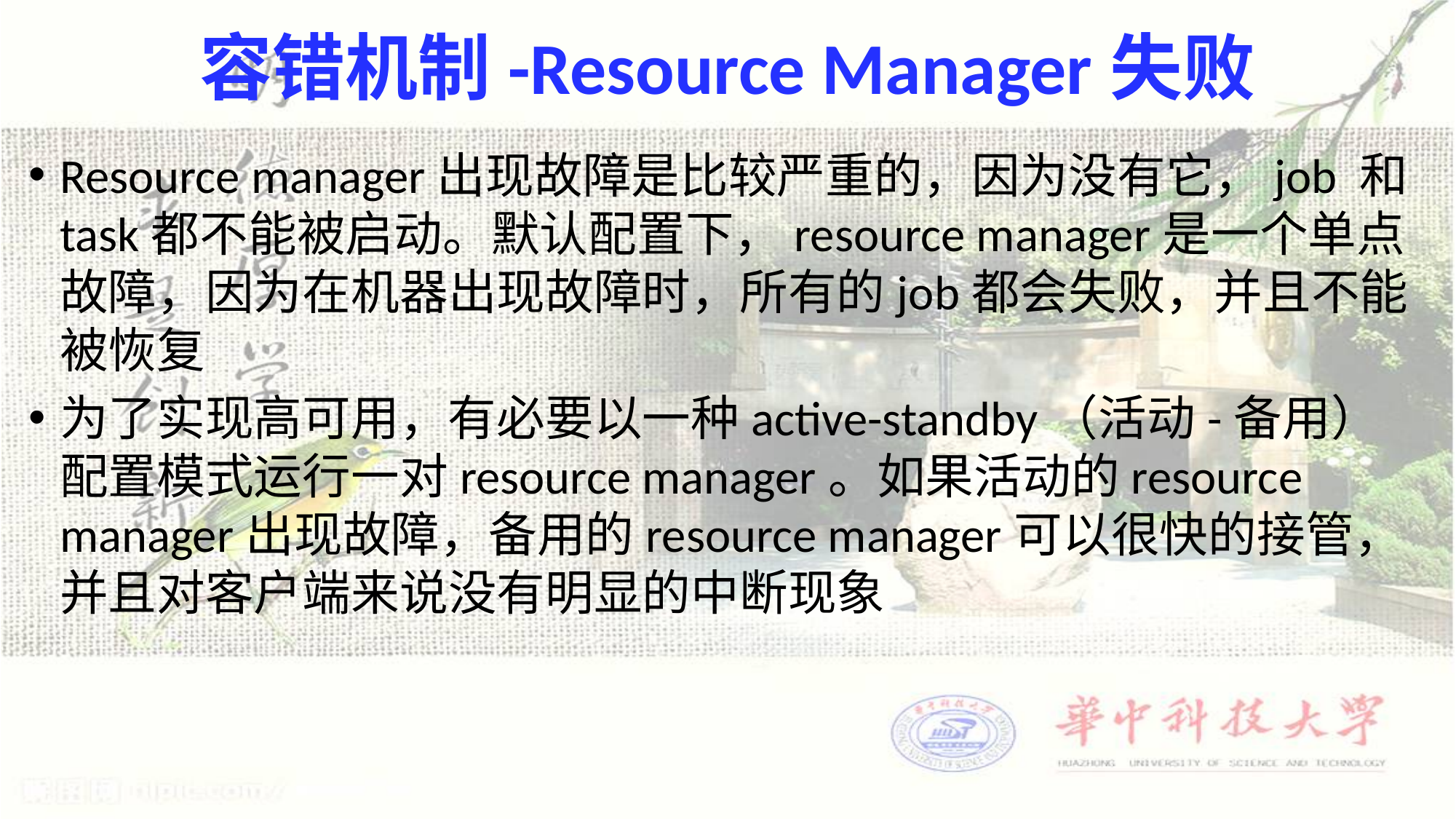

# 容错机制-Resource Manager失败
Resource manager出现故障是比较严重的，因为没有它，job 和 task都不能被启动。默认配置下，resource manager是一个单点故障，因为在机器出现故障时，所有的job都会失败，并且不能被恢复
为了实现高可用，有必要以一种active-standby（活动-备用）配置模式运行一对resource manager。如果活动的resource manager出现故障，备用的resource manager可以很快的接管，并且对客户端来说没有明显的中断现象